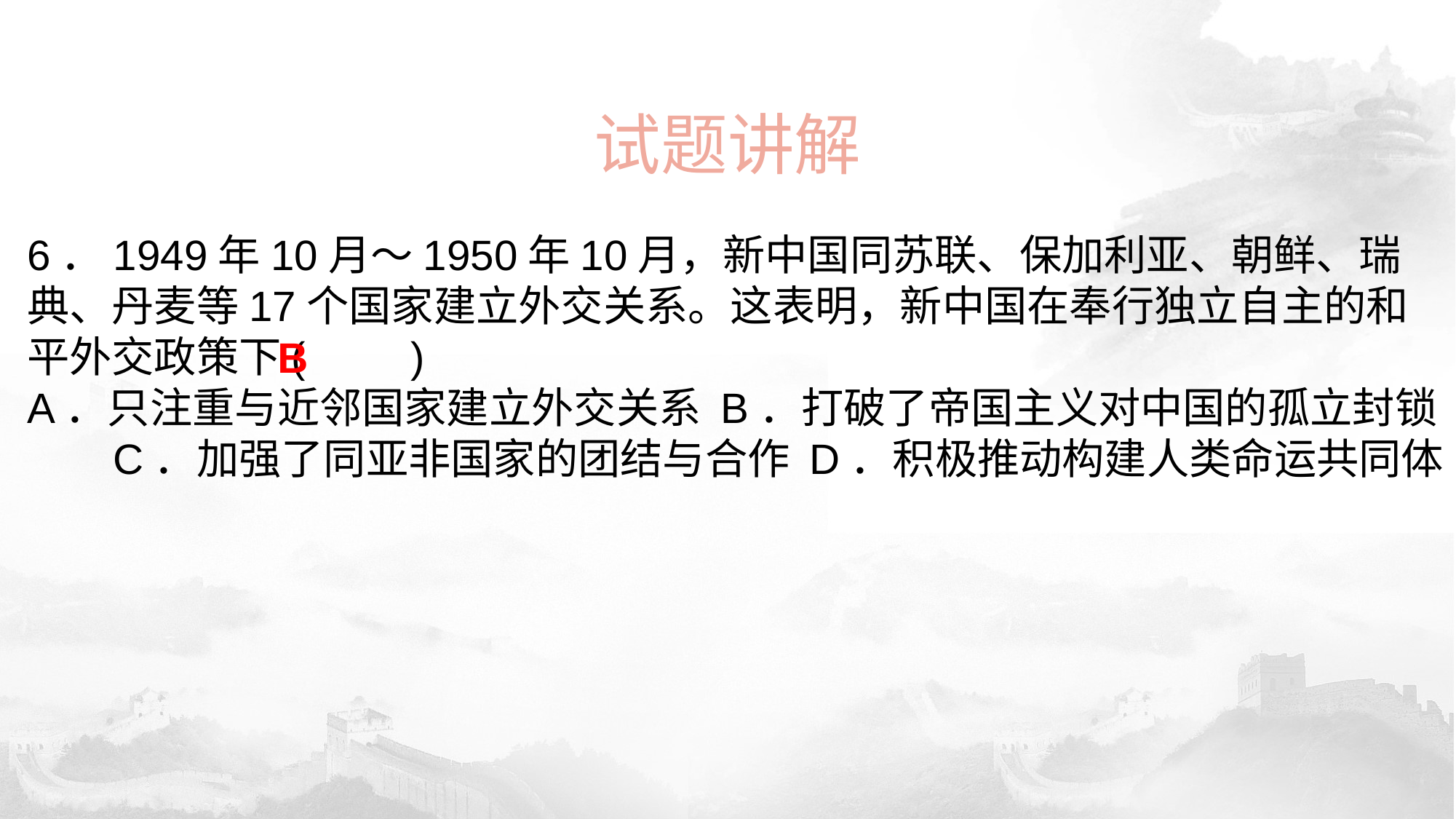

试题讲解
6．1949年10月～1950年10月，新中国同苏联、保加利亚、朝鲜、瑞典、丹麦等17个国家建立外交关系。这表明，新中国在奉行独立自主的和平外交政策下(　　)A．只注重与近邻国家建立外交关系 B．打破了帝国主义对中国的孤立封锁C．加强了同亚非国家的团结与合作 D．积极推动构建人类命运共同体
B